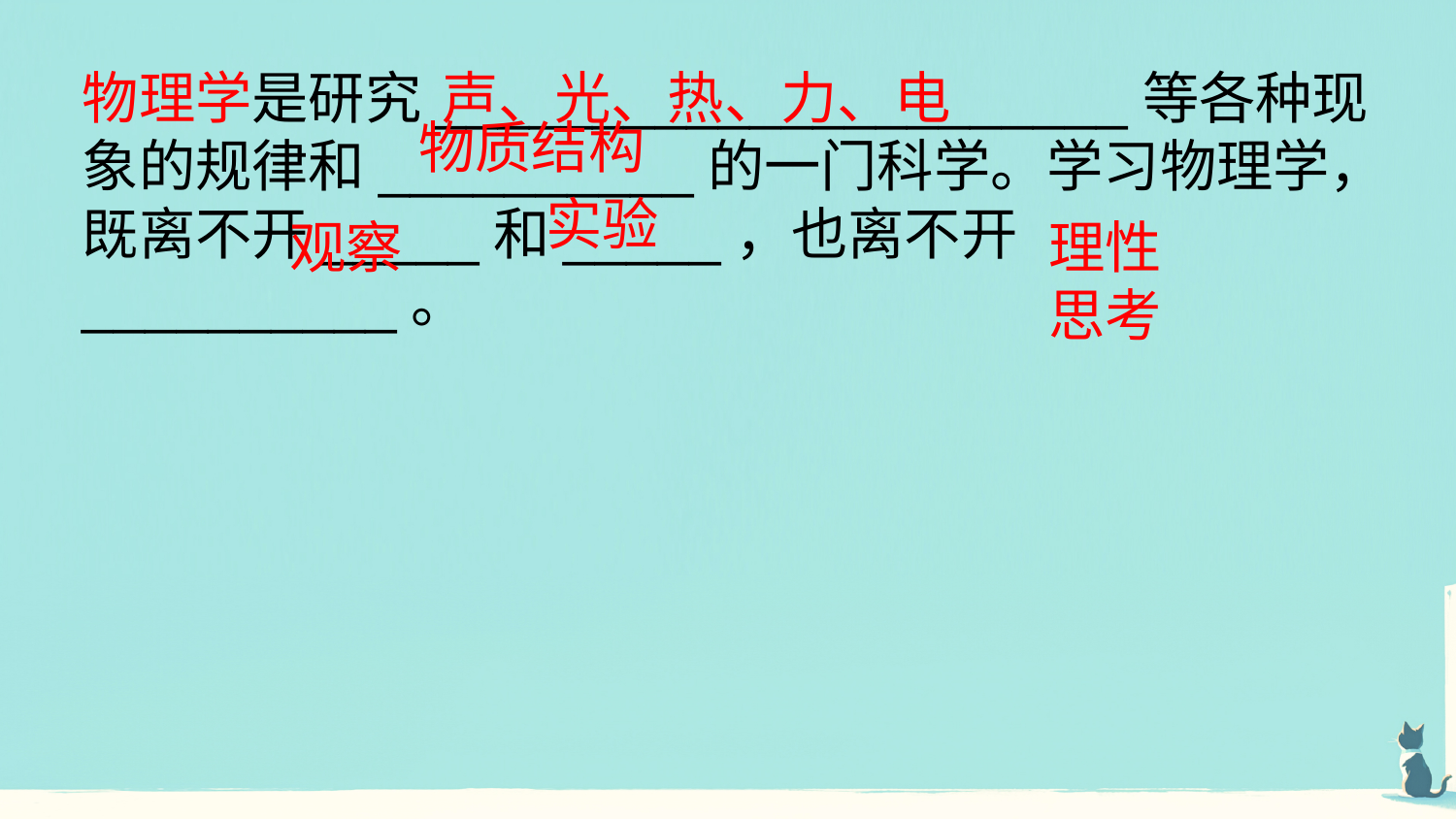

物理学是研究______________________等各种现象的规律和__________的一门科学。学习物理学，既离不开_____和_____，也离不开__________。
声、光、热、力、电
物质结构
实验
观察
理性思考